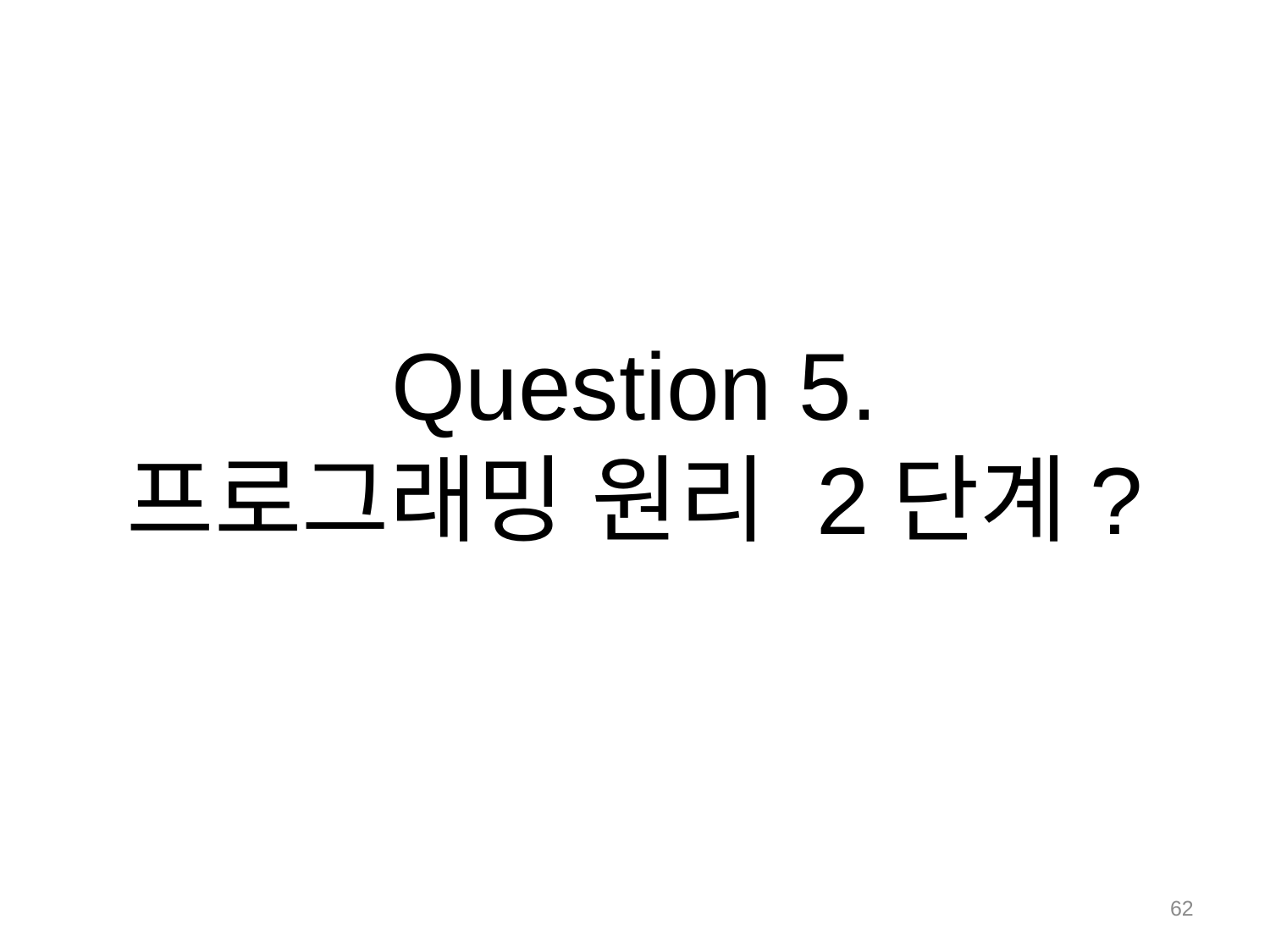

# Question 5. 프로그래밍 원리 2단계?
62